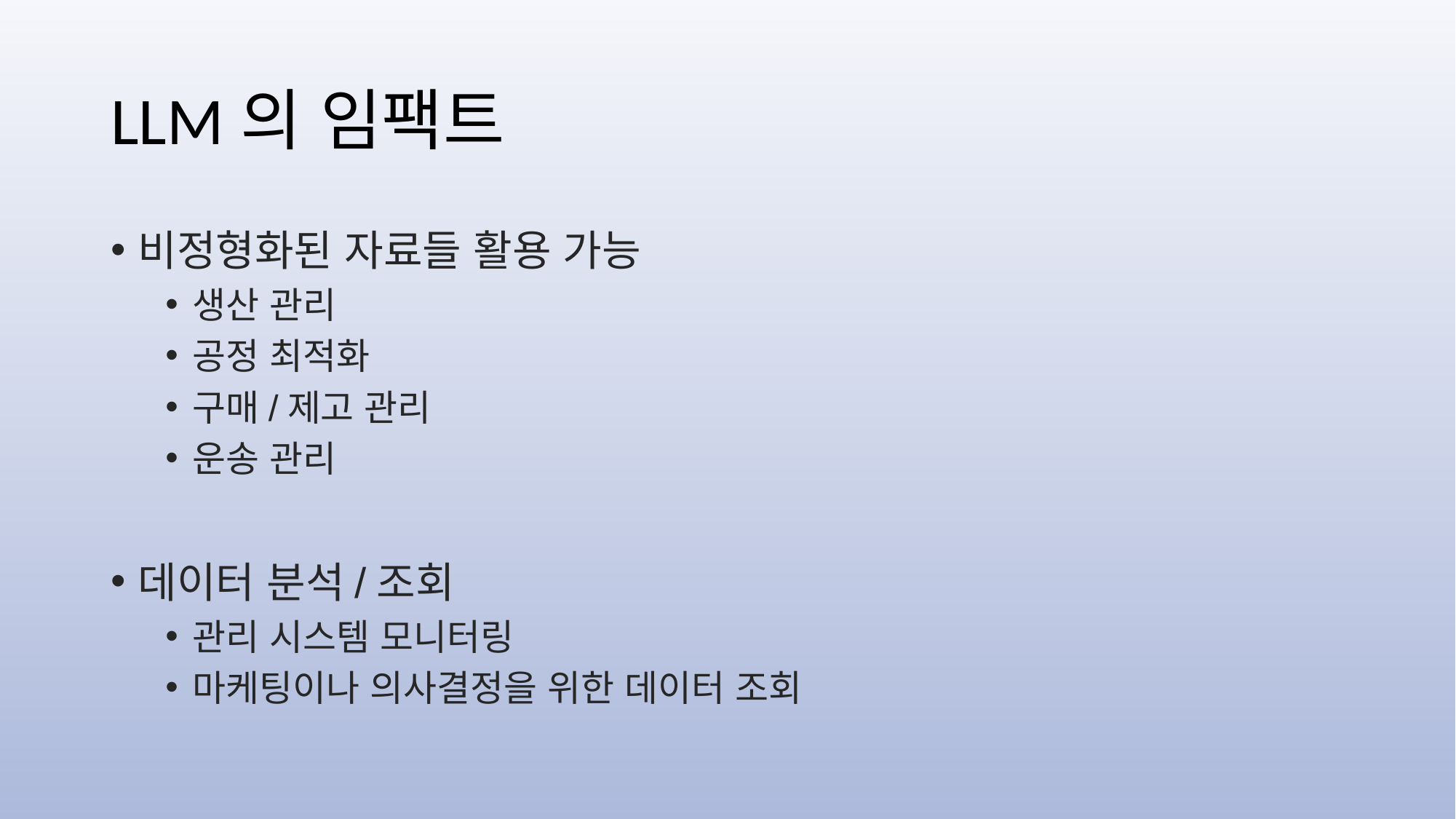

# LLM의 임팩트
비정형화된 자료들 활용 가능
생산 관리
공정 최적화
구매/제고 관리
운송 관리

데이터 분석/조회
관리 시스템 모니터링
마케팅이나 의사결정을 위한 데이터 조회